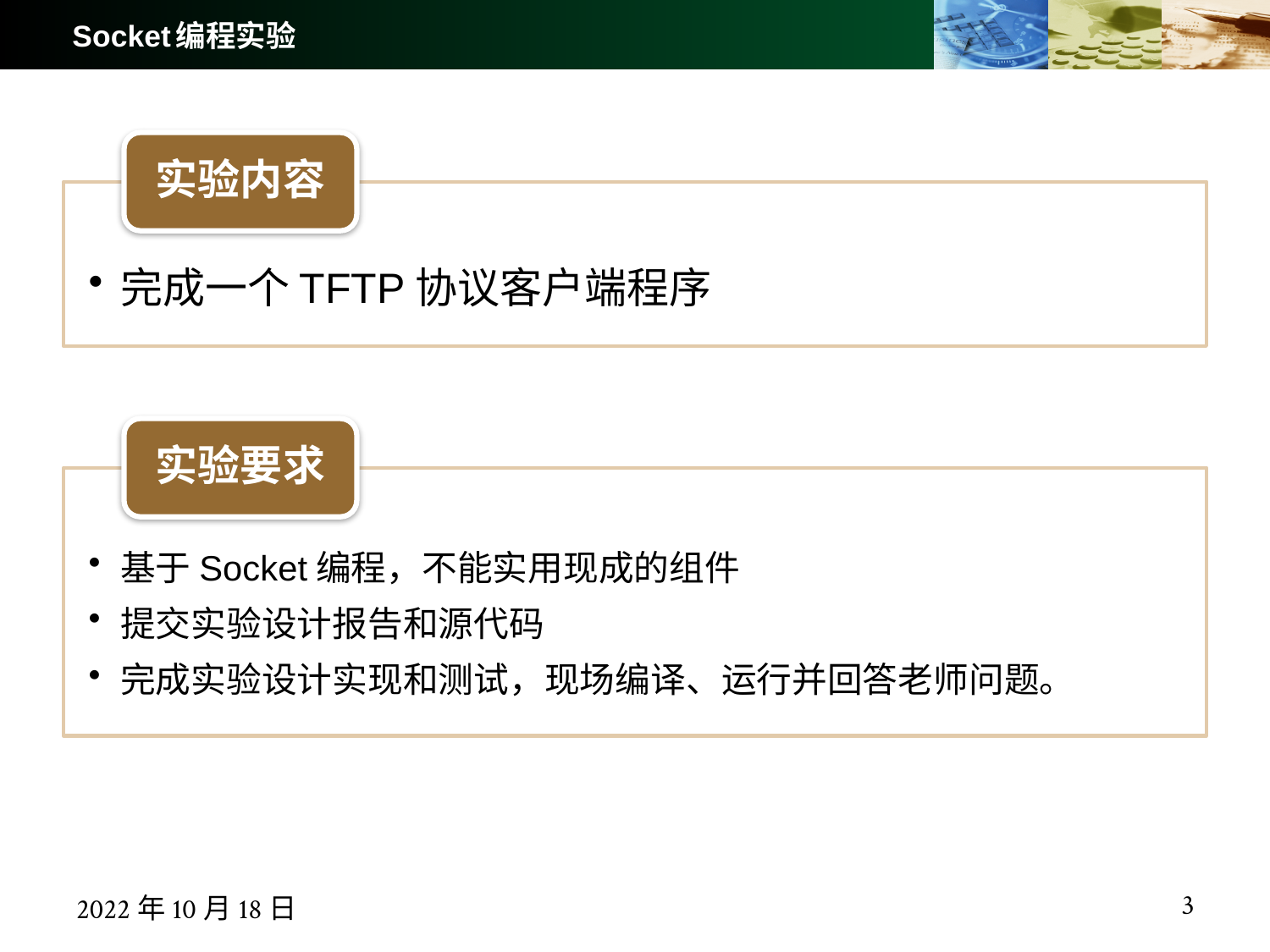

# Socket编程实验

实验内容
完成一个TFTP协议客户端程序

实验要求

基于Socket编程，不能实用现成的组件
提交实验设计报告和源代码
完成实验设计实现和测试，现场编译、运行并回答老师问题。
3
2022年10月18日